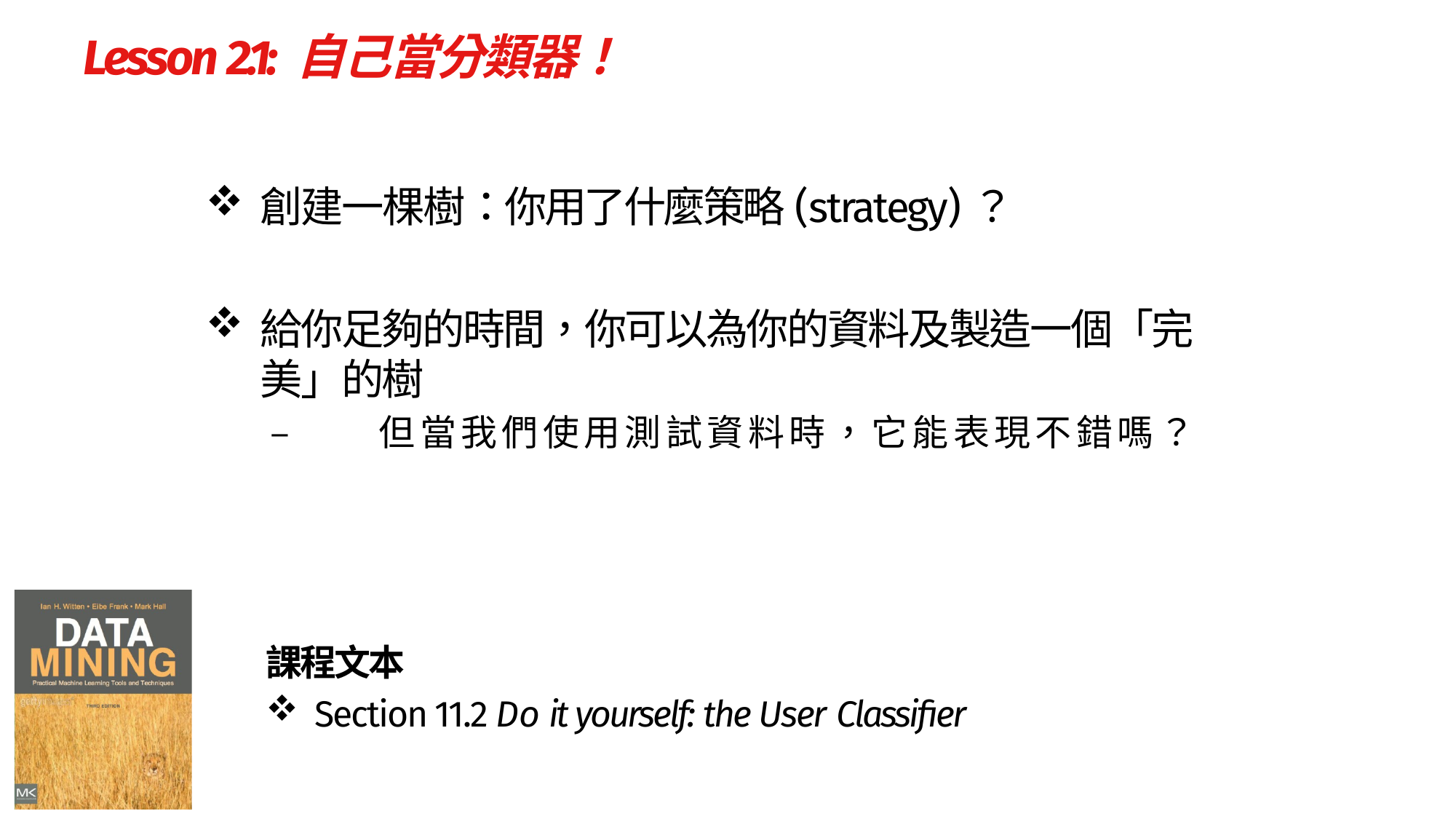

# Lesson 2.1: 自己當分類器！
創建一棵樹：你用了什麼策略(strategy)？

給你足夠的時間，你可以為你的資料及製造一個「完美」的樹
–	但當我們使用測試資料時，它能表現不錯嗎？

課程文本
Section 11.2 Do it yourself: the User Classifier